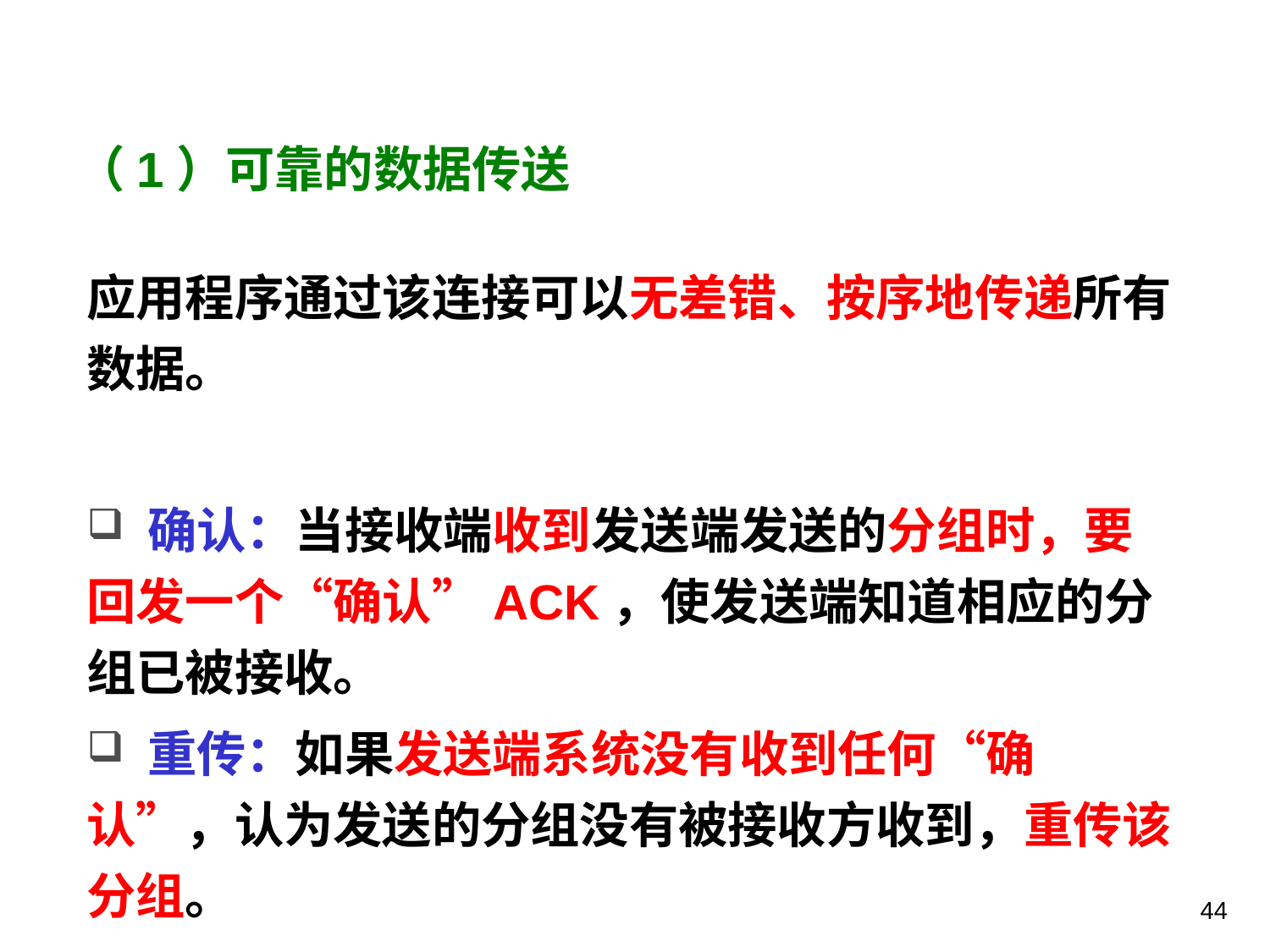

# （1）可靠的数据传送
应用程序通过该连接可以无差错、按序地传递所有数据。

 确认：当接收端收到发送端发送的分组时，要回发一个“确认”ACK，使发送端知道相应的分组已被接收。
 重传：如果发送端系统没有收到任何“确认”，认为发送的分组没有被接收方收到，重传该分组。
44